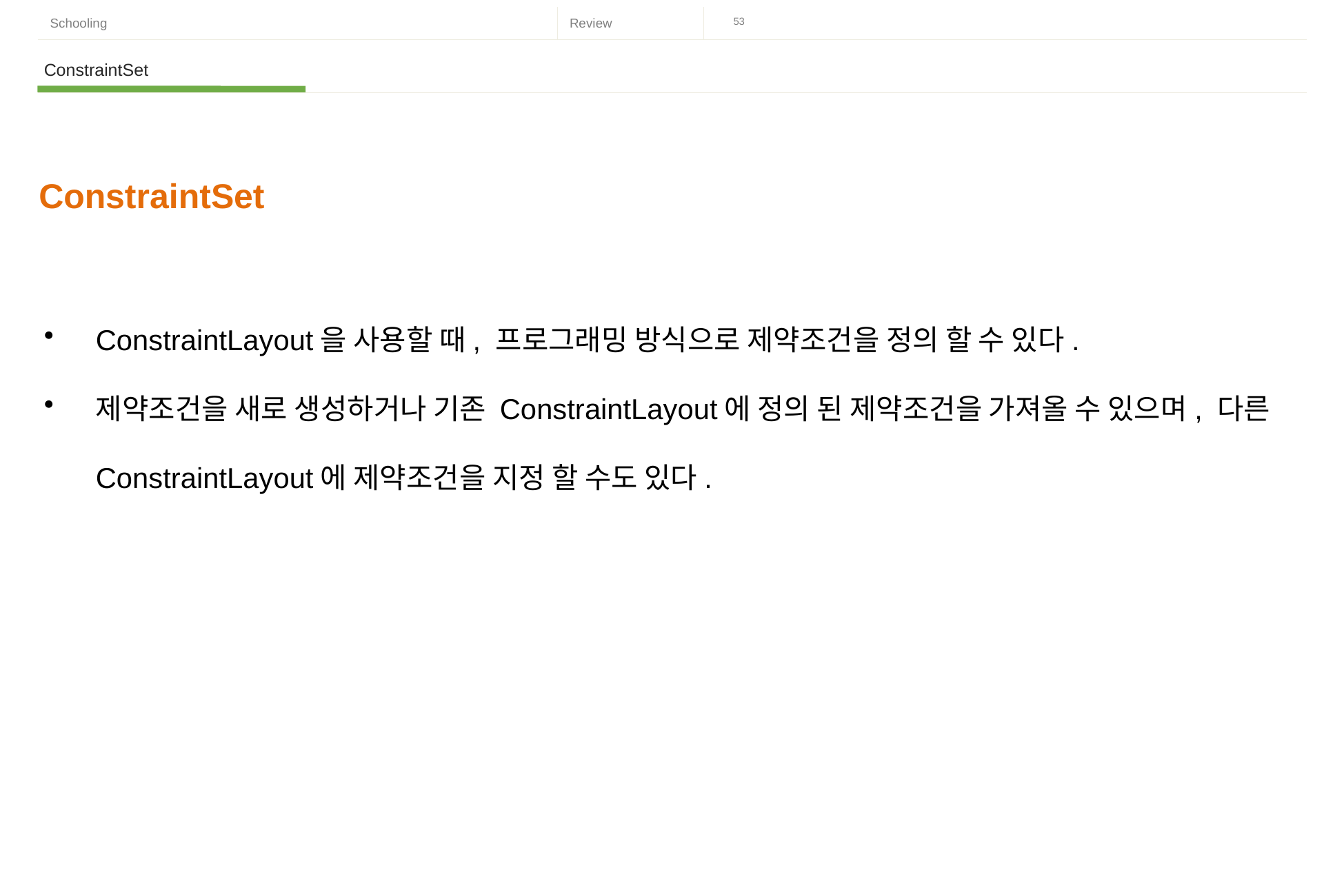

ConstraintSet
ConstraintSet
ConstraintLayout을 사용할 때, 프로그래밍 방식으로 제약조건을 정의 할 수 있다.
제약조건을 새로 생성하거나 기존 ConstraintLayout에 정의 된 제약조건을 가져올 수 있으며, 다른 ConstraintLayout에 제약조건을 지정 할 수도 있다.